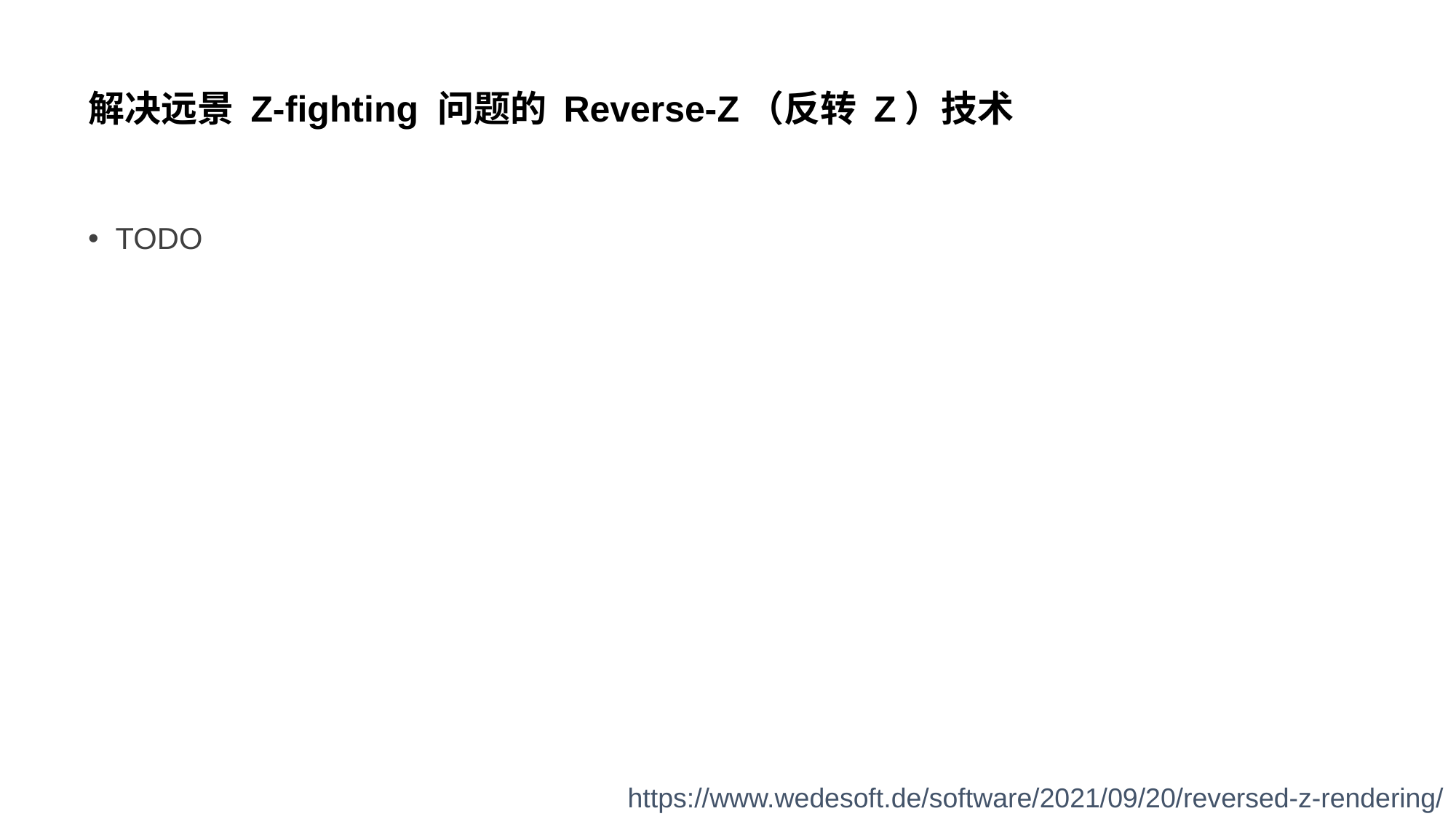

# 解决远景 Z-fighting 问题的 Reverse-Z（反转 Z）技术
TODO
https://www.wedesoft.de/software/2021/09/20/reversed-z-rendering/